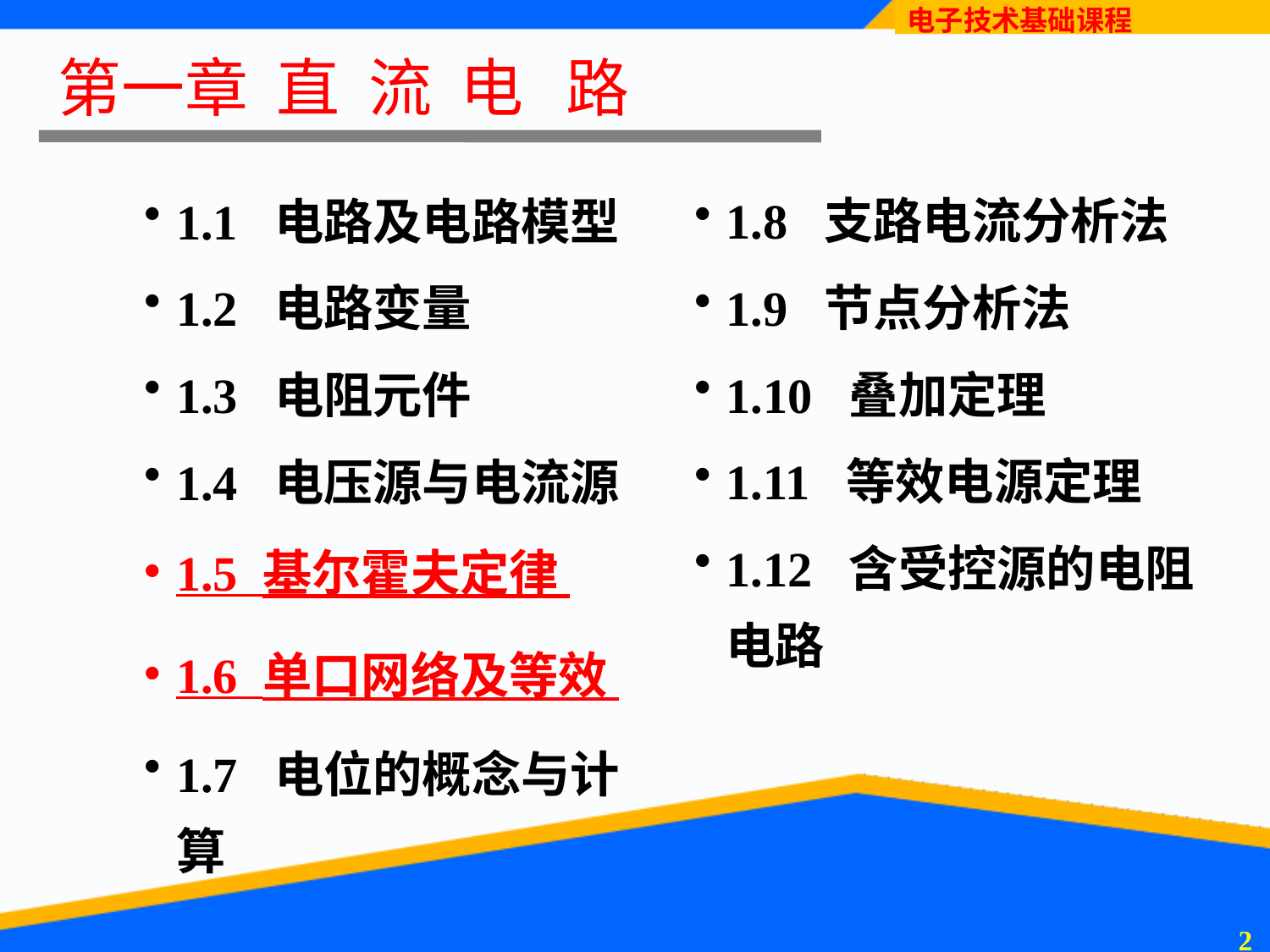

# 第一章  直  流  电   路
1.1  电路及电路模型
1.2  电路变量
1.3  电阻元件
1.4  电压源与电流源
1.5  基尔霍夫定律
1.6  单口网络及等效
1.7  电位的概念与计算
1.8  支路电流分析法
1.9  节点分析法
1.10  叠加定理
1.11  等效电源定理
1.12  含受控源的电阻电路
2